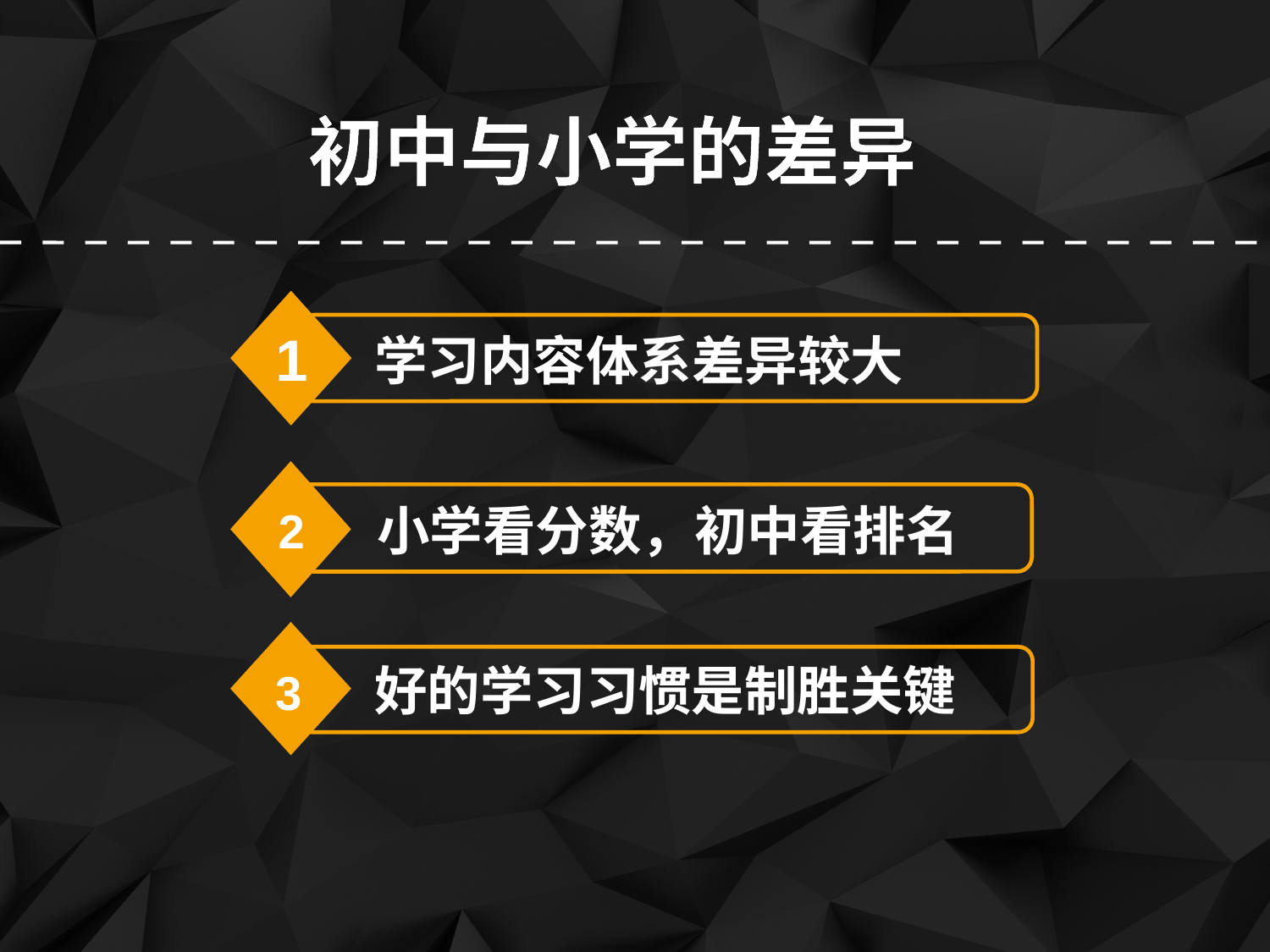

初中与小学的差异

1
学习内容体系差异较大

小学看分数，初中看排名
2

好的学习习惯是制胜关键
3